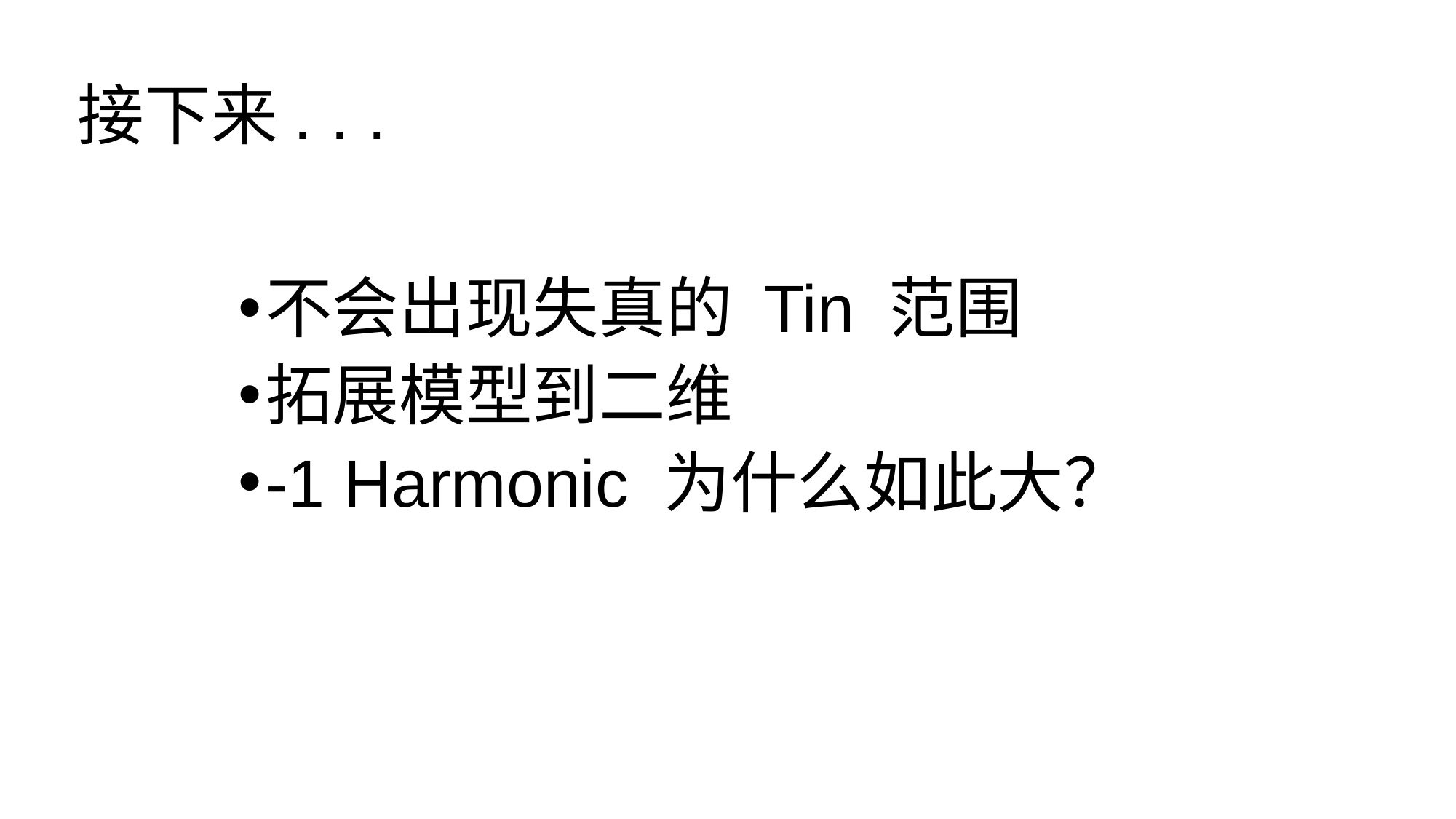

# 接下来. . .
不会出现失真的 Tin 范围
拓展模型到二维
-1 Harmonic 为什么如此大？